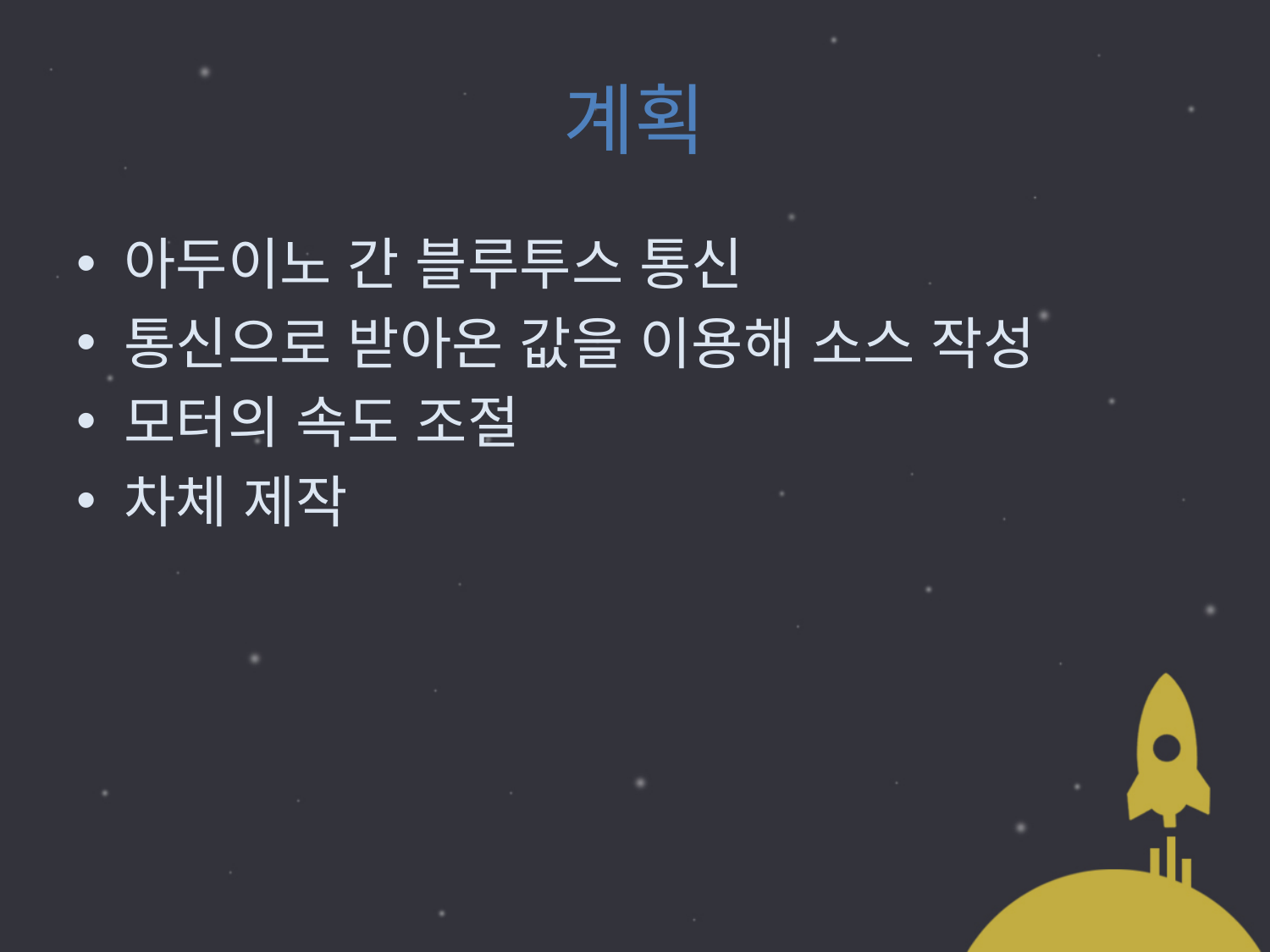

# 계획
아두이노 간 블루투스 통신
통신으로 받아온 값을 이용해 소스 작성
모터의 속도 조절
차체 제작